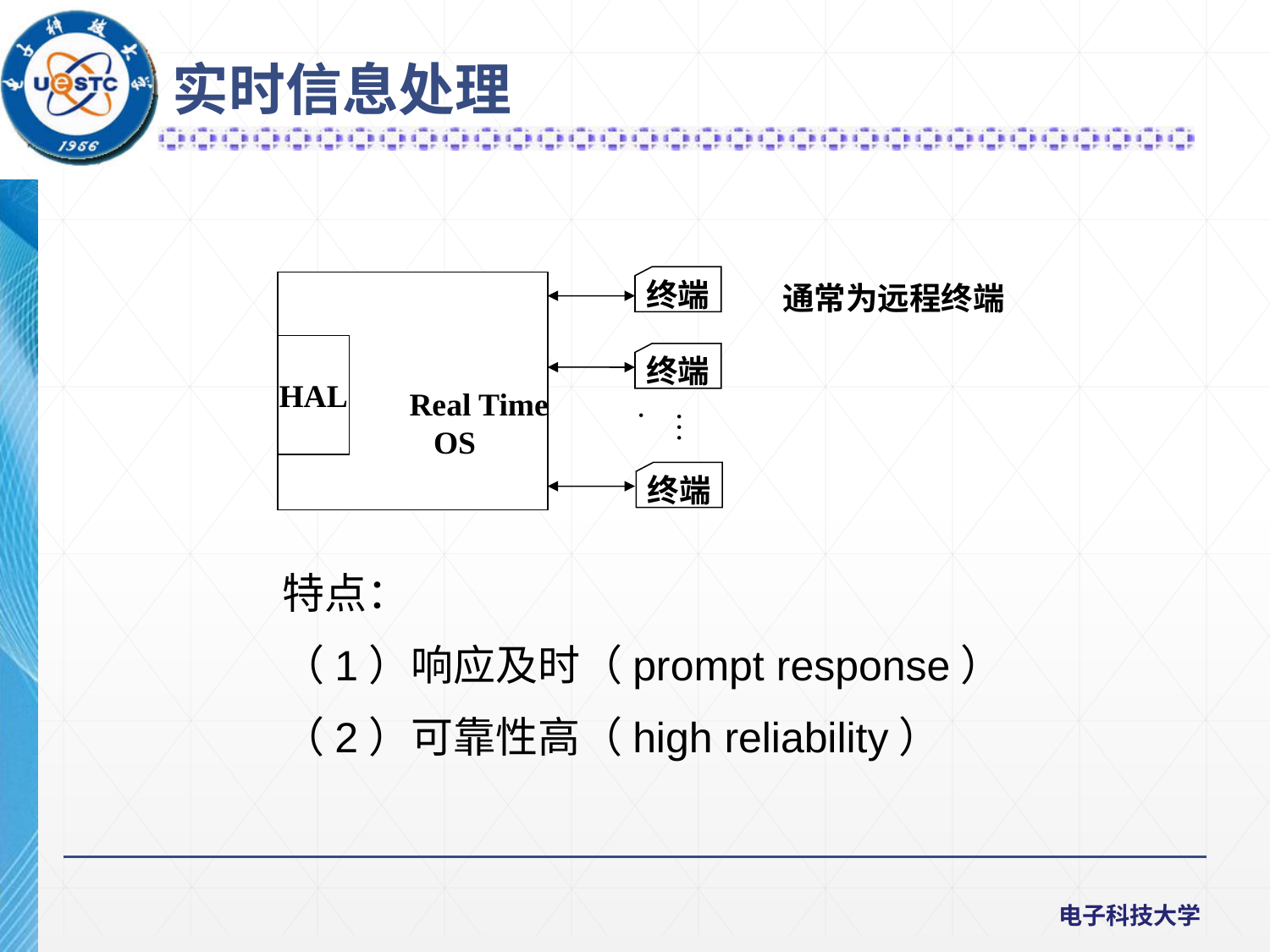

实时信息处理
终端

通常为远程终端

HAL
终端

Real Time     OS
….
终端

特点：
（1）响应及时（prompt response）
（2）可靠性高（high reliability）